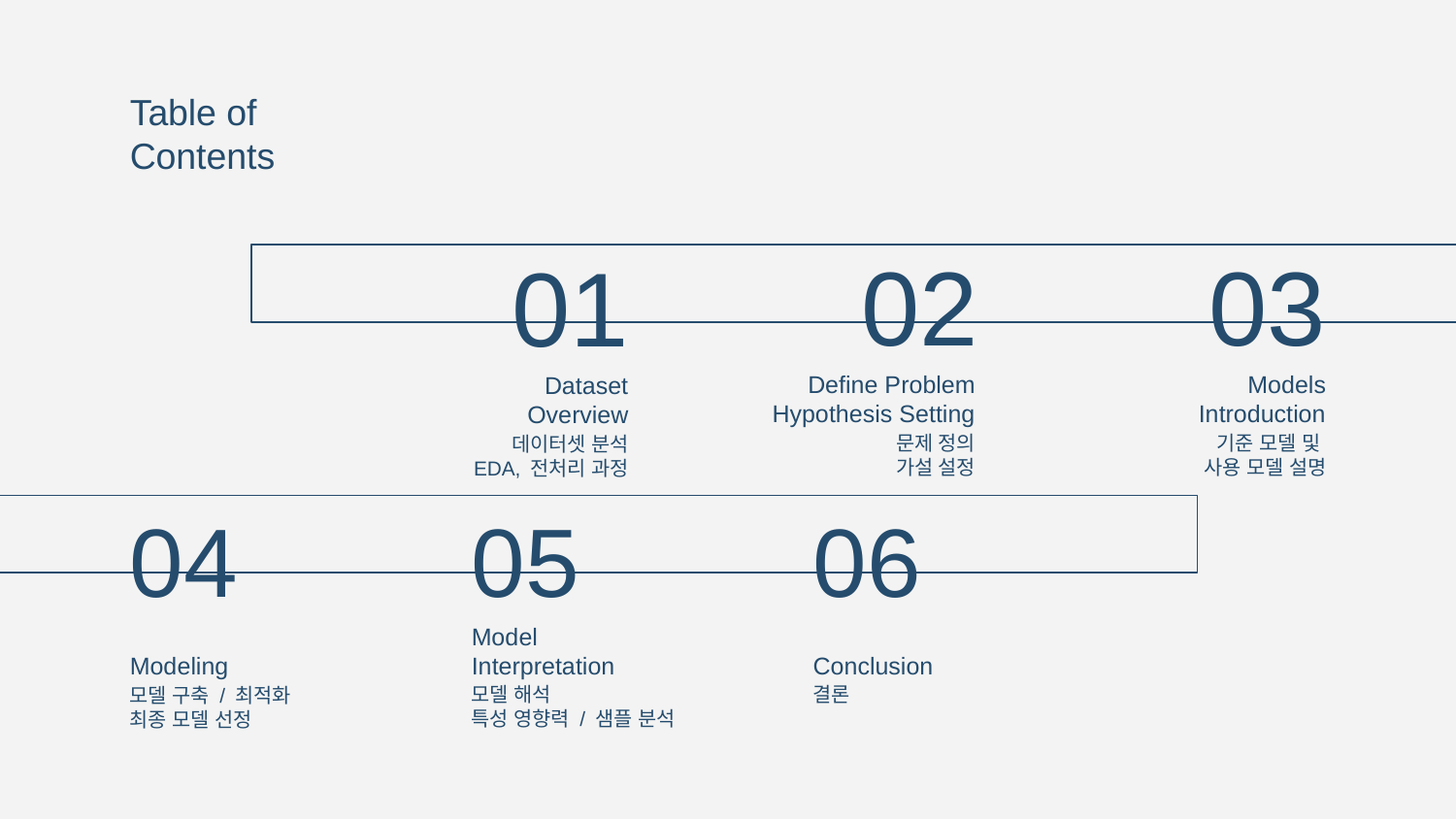

Table of Contents
02
03
01
Define Problem
Hypothesis Setting
Models Introduction
# Dataset Overview
문제 정의
가설 설정
기준 모델 및
사용 모델 설명
데이터셋 분석
EDA, 전처리 과정

05
06
04
Model Interpretation
Conclusion
Modeling
모델 해석
특성 영향력 / 샘플 분석
결론
모델 구축 / 최적화
최종 모델 선정